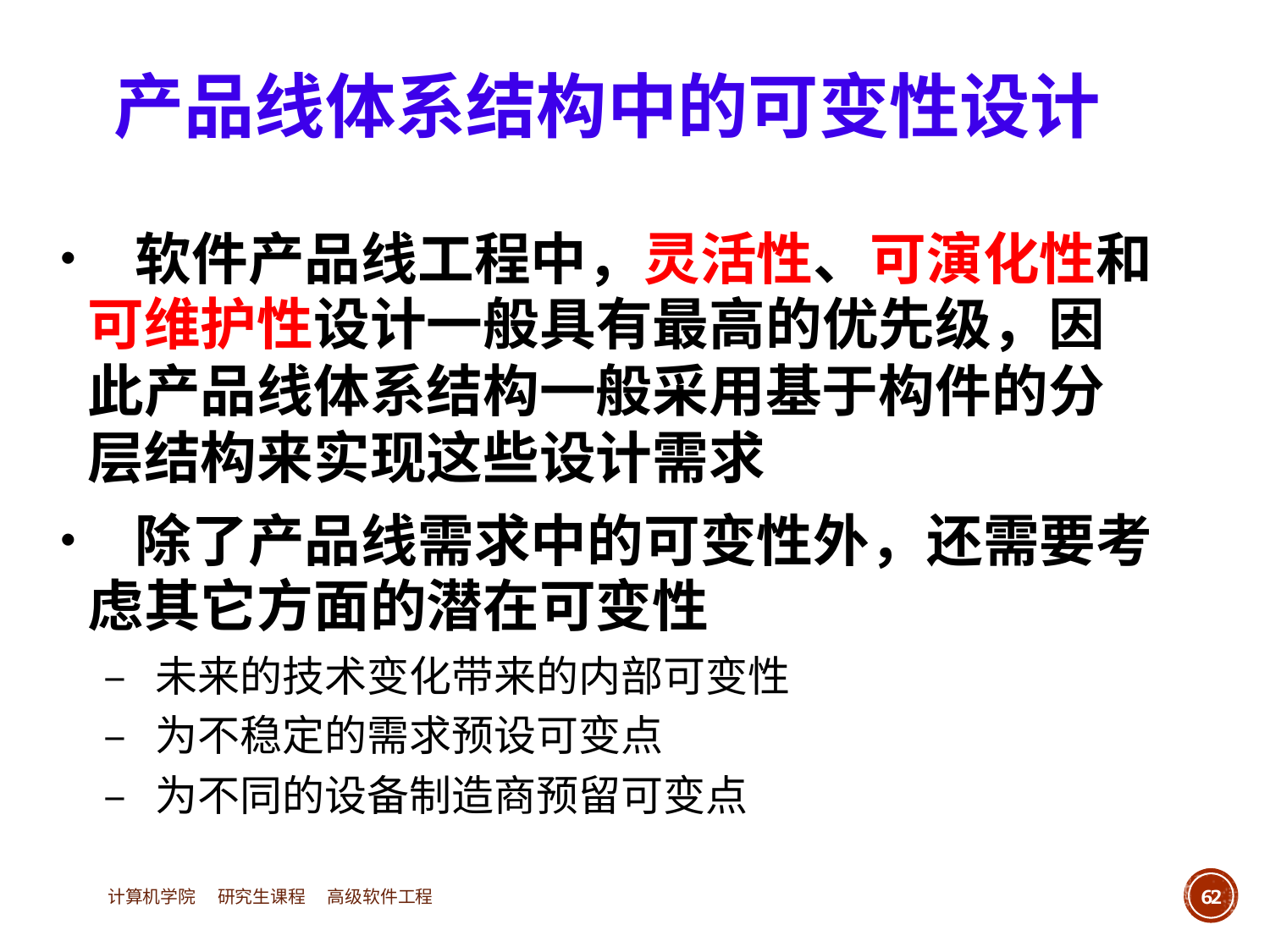

产品线体系结构中的可变性设计

•  软件产品线工程中，灵活性、可演化性和
	可维护性设计一般具有最高的优先级，因
	此产品线体系结构一般采用基于构件的分
	层结构来实现这些设计需求
•  除了产品线需求中的可变性外，还需要考
	虑其它方面的潜在可变性
		–  未来的技术变化带来的内部可变性
		–  为不稳定的需求预设可变点
		–  为不同的设备制造商预留可变点
计算机学院    研究生课程    高级软件工程
62